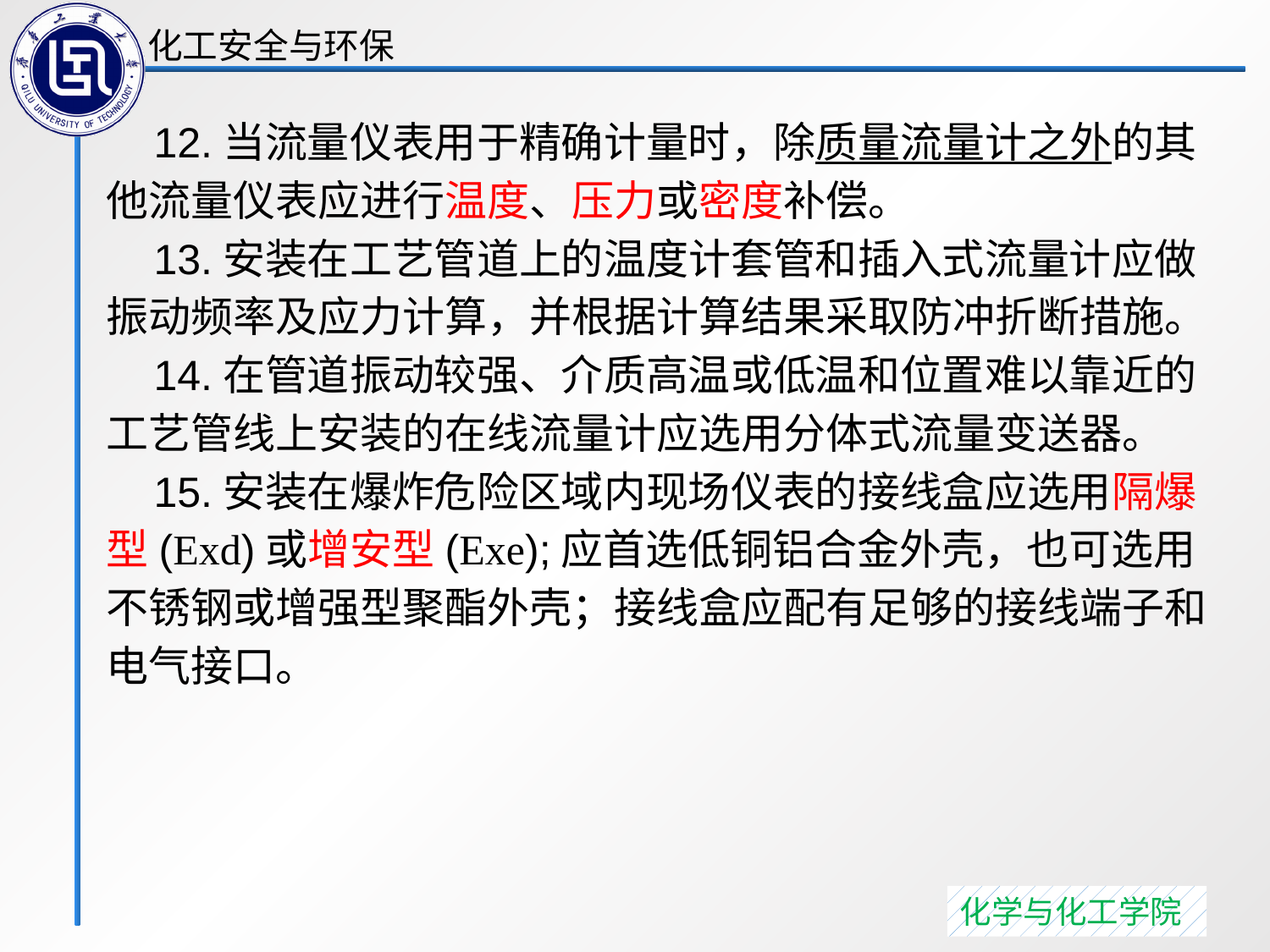

12.当流量仪表用于精确计量时，除质量流量计之外的其他流量仪表应进行温度、压力或密度补偿。
    13.安装在工艺管道上的温度计套管和插入式流量计应做振动频率及应力计算，并根据计算结果采取防冲折断措施。
    14.在管道振动较强、介质高温或低温和位置难以靠近的工艺管线上安装的在线流量计应选用分体式流量变送器。
    15.安装在爆炸危险区域内现场仪表的接线盒应选用隔爆型(Exd)或增安型(Exe);应首选低铜铝合金外壳，也可选用不锈钢或增强型聚酯外壳；接线盒应配有足够的接线端子和电气接口。